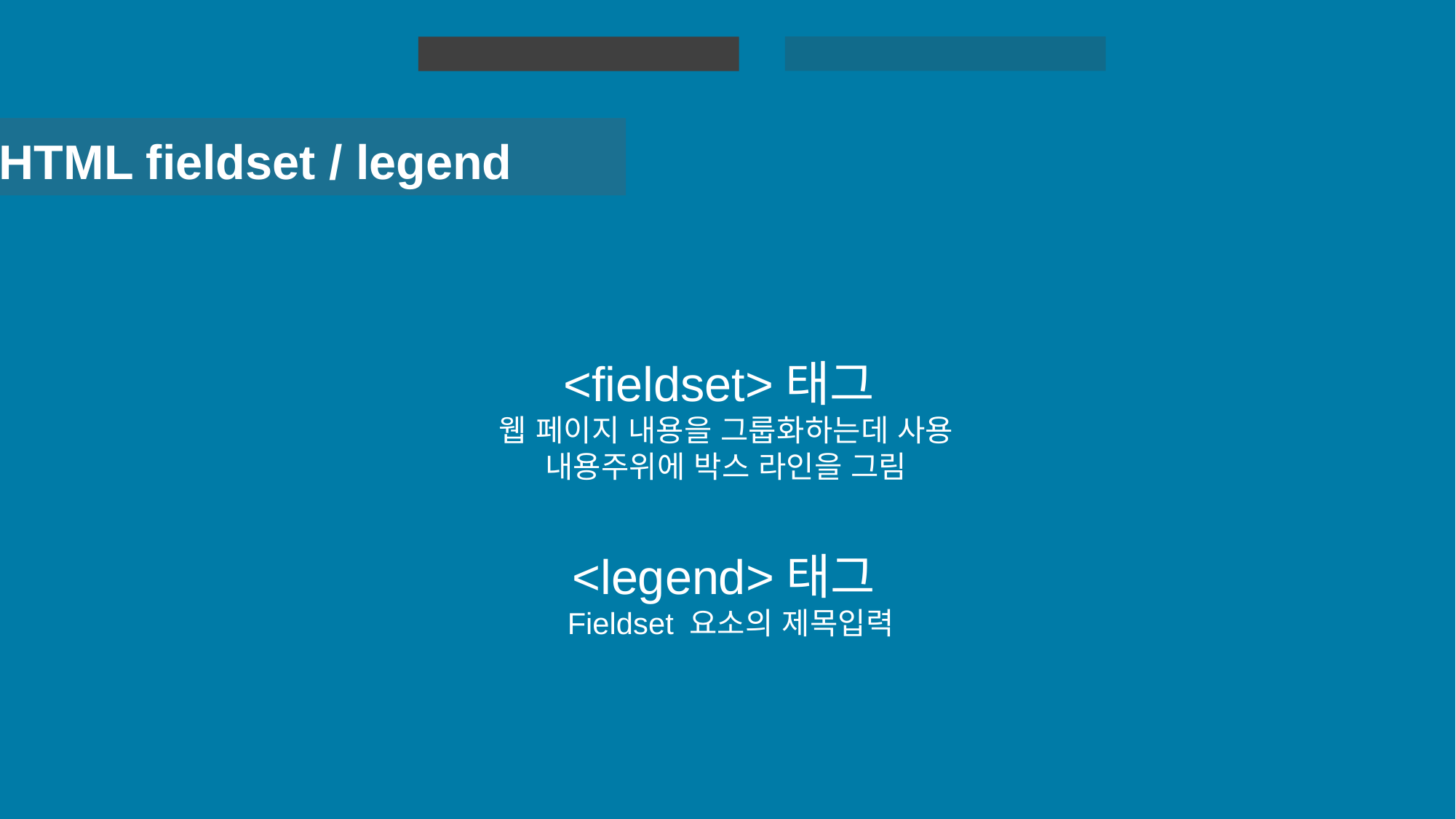

HTML 실습
HTML

HTML fieldset / legend
<fieldset>태그
웹 페이지 내용을 그룹화하는데 사용
내용주위에 박스 라인을 그림
<legend>태그
Fieldset 요소의 제목입력